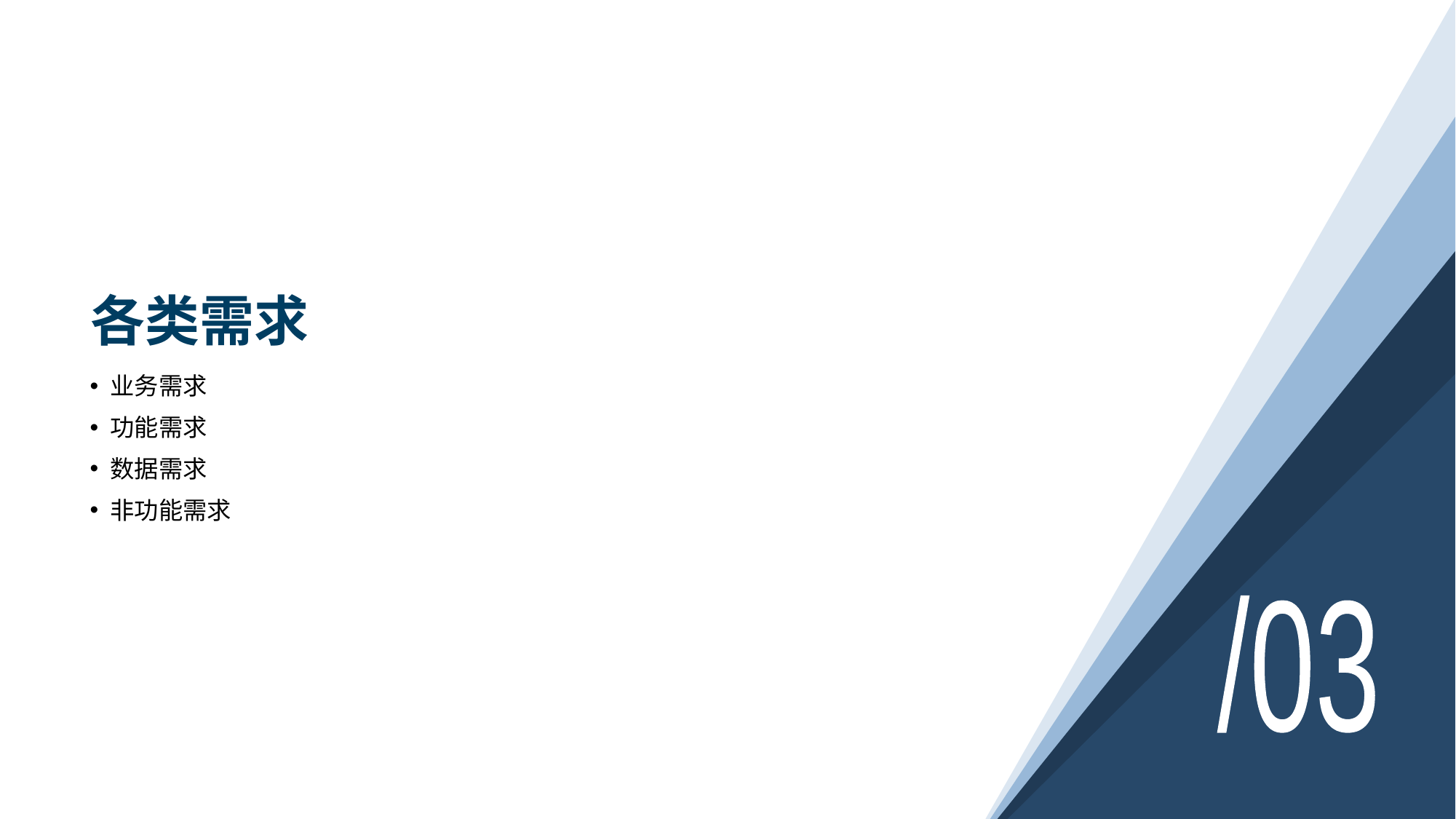

# 各类需求
业务需求
功能需求
数据需求
非功能需求
/03